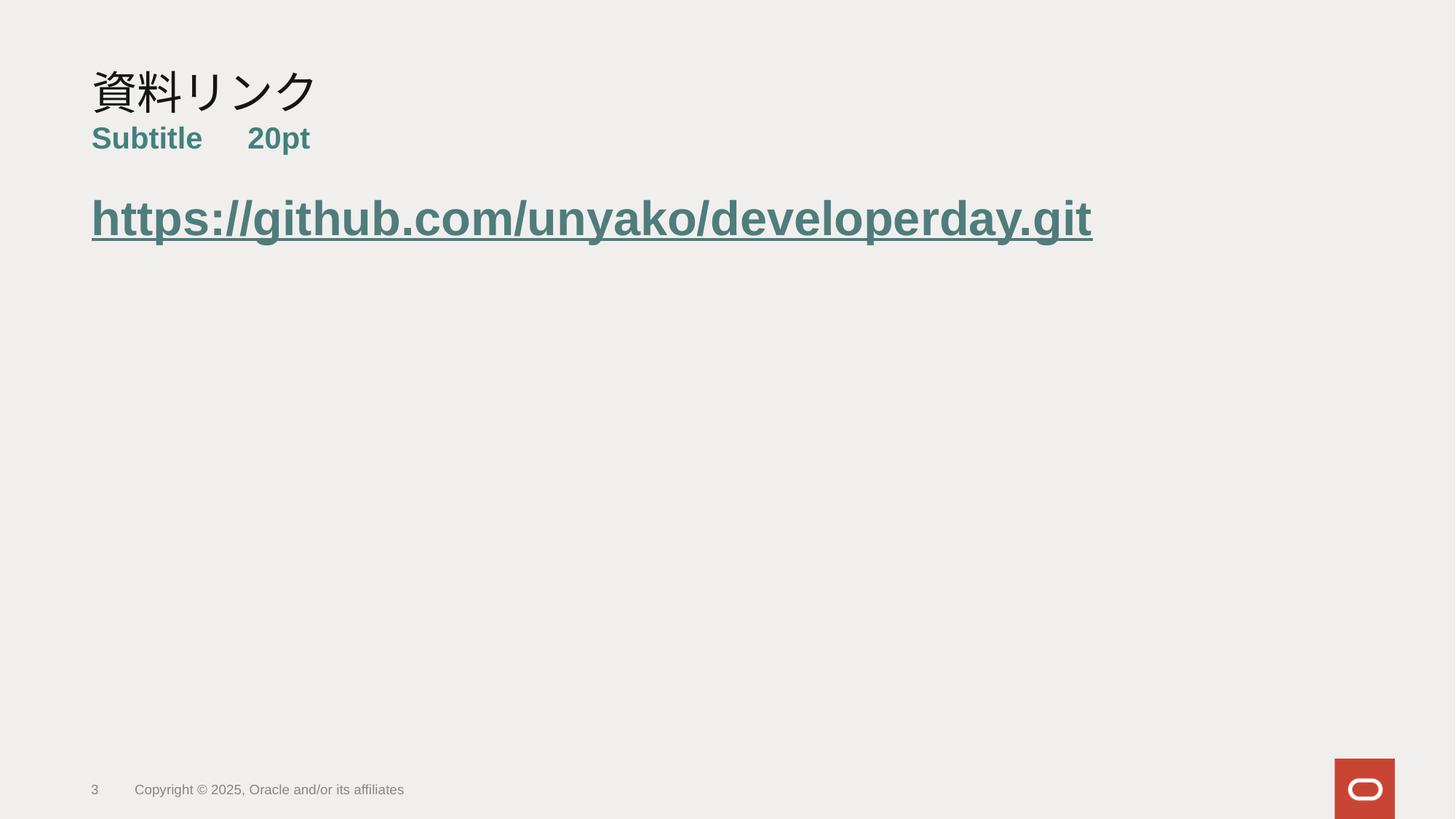

# 資料リンク
Subtitle　20pt
https://github.com/unyako/developerday.git
3
Copyright © 2025, Oracle and/or its affiliates